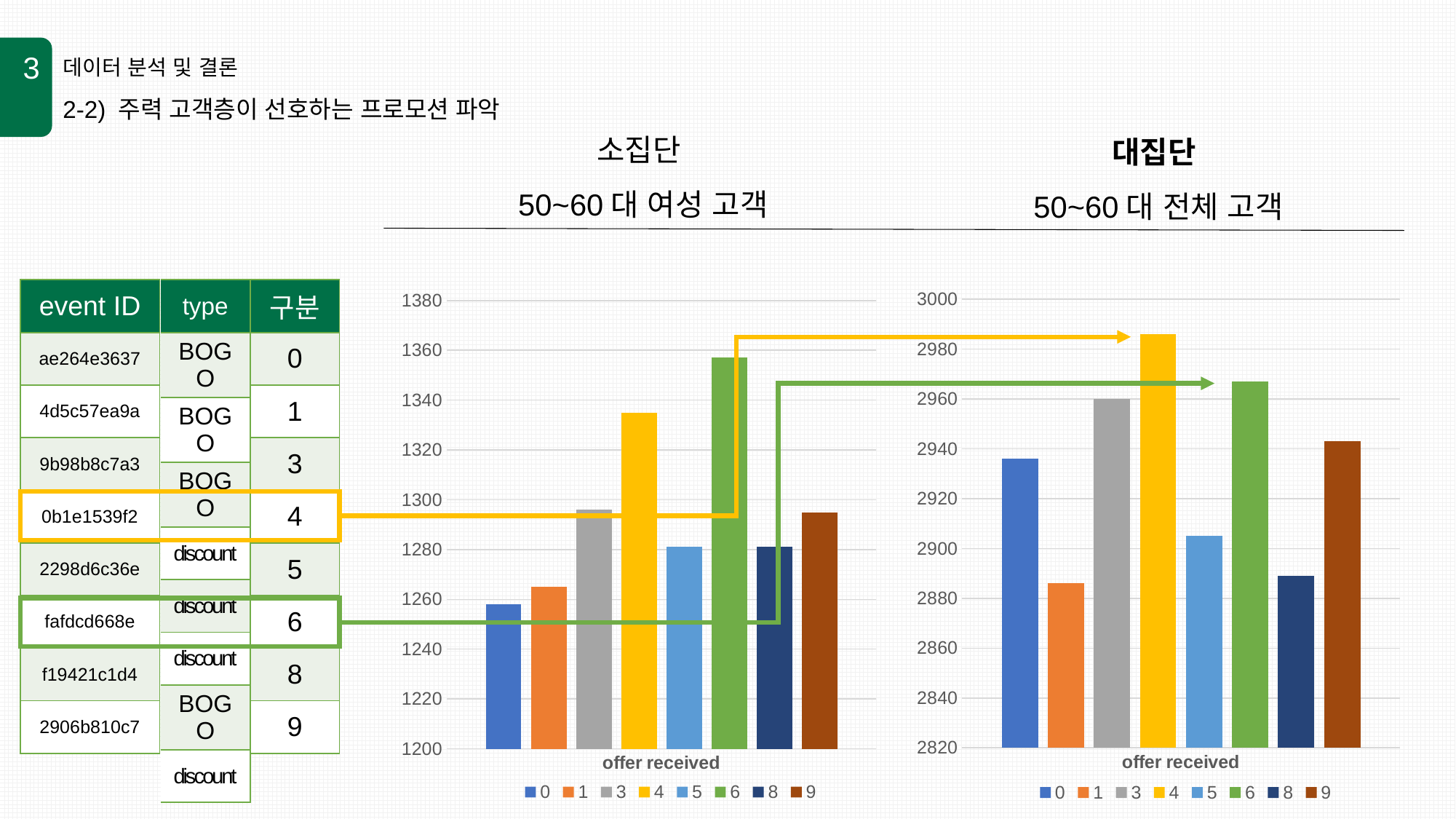

3
데이터 분석 및 결론
2-2) 주력 고객층이 선호하는 프로모션 파악
소집단
 50~60대 여성 고객
대집단
50~60대 전체 고객

### Chart

| Category | 0 | 1 | 3 | 4 | 5 | 6 | 8 | 9 |
|---|---|---|---|---|---|---|---|---|
| offer received | 2936.0 | 2886.0 | 2960.0 | 2986.0 | 2905.0 | 2967.0 | 2889.0 | 2943.0 |
| type |
| --- |
| BOGO |
| BOGO |
| BOGO |
| discount |
| discount |
| discount |
| BOGO |
| discount |
| 구분 |
| --- |
| 0 |
| 1 |
| 3 |
| 4 |
| 5 |
| 6 |
| 8 |
| 9 |
| event ID |
| --- |
| ae264e3637 |
| 4d5c57ea9a |
| 9b98b8c7a3 |
| 0b1e1539f2 |
| 2298d6c36e |
| fafdcd668e |
| f19421c1d4 |
| 2906b810c7 |

### Chart

| Category | 0 | 1 | 3 | 4 | 5 | 6 | 8 | 9 |
|---|---|---|---|---|---|---|---|---|
| offer received | 1258.0 | 1265.0 | 1296.0 | 1335.0 | 1281.0 | 1357.0 | 1281.0 | 1295.0 |